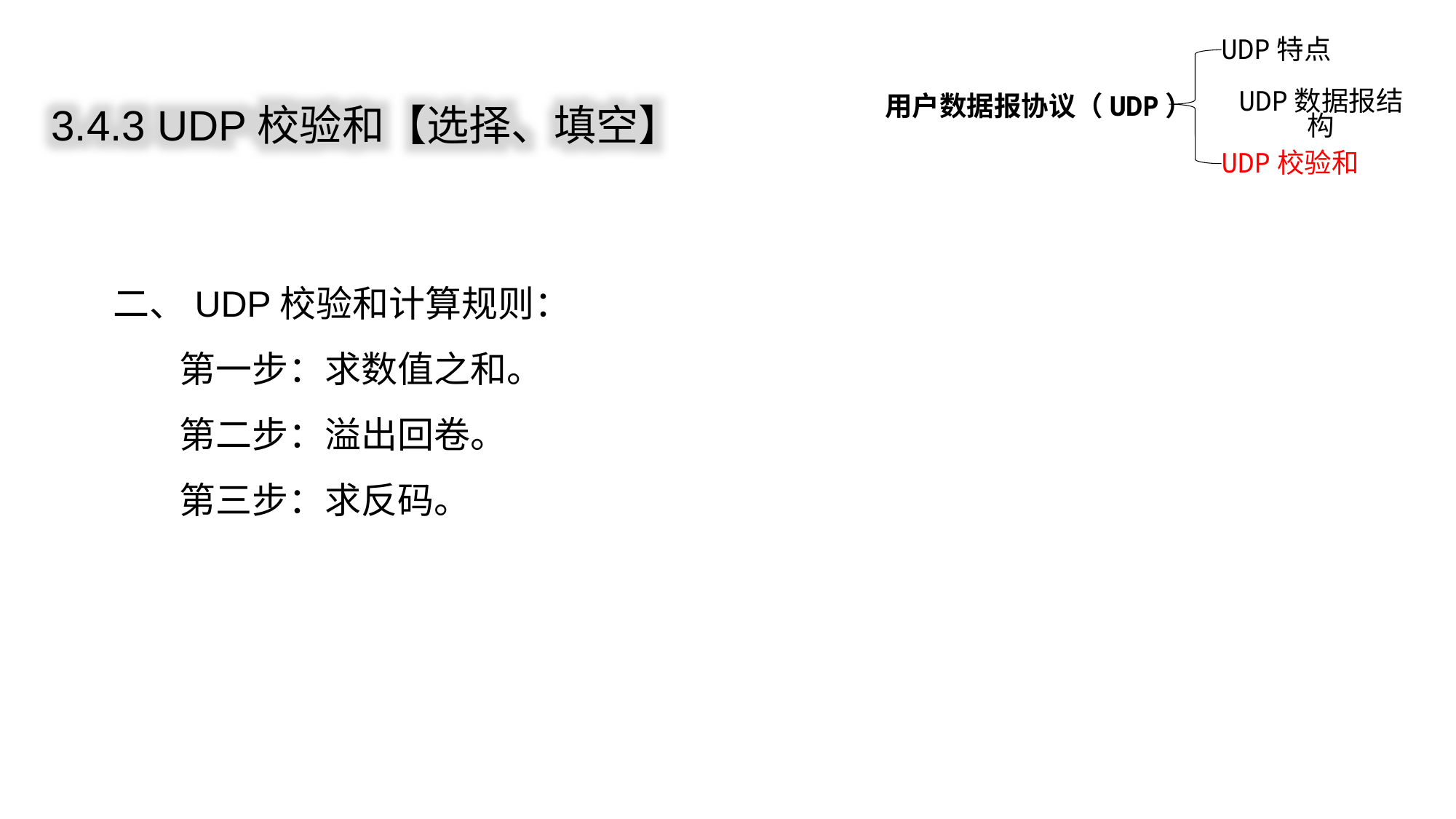

UDP特点

用户数据报协议（UDP）
UDP数据报结构
UDP校验和
3.4.3 UDP校验和【选择、填空】
二、UDP校验和计算规则：
       第一步：求数值之和。
       第二步：溢出回卷。
       第三步：求反码。